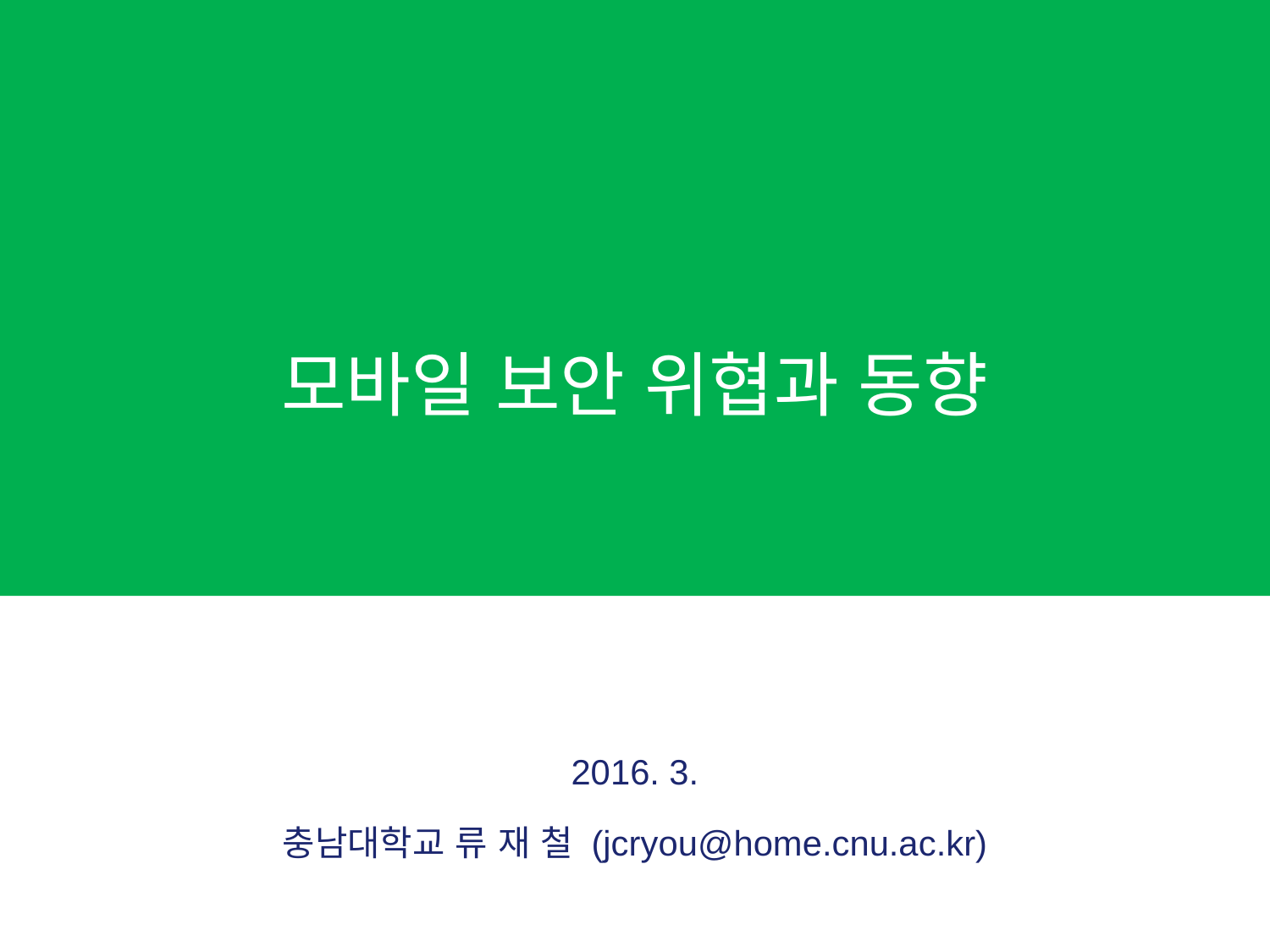

모바일 보안 위협과 동향

# CISO전략 과정 8기

2016. 3.
충남대학교 류 재 철 (jcryou@home.cnu.ac.kr)